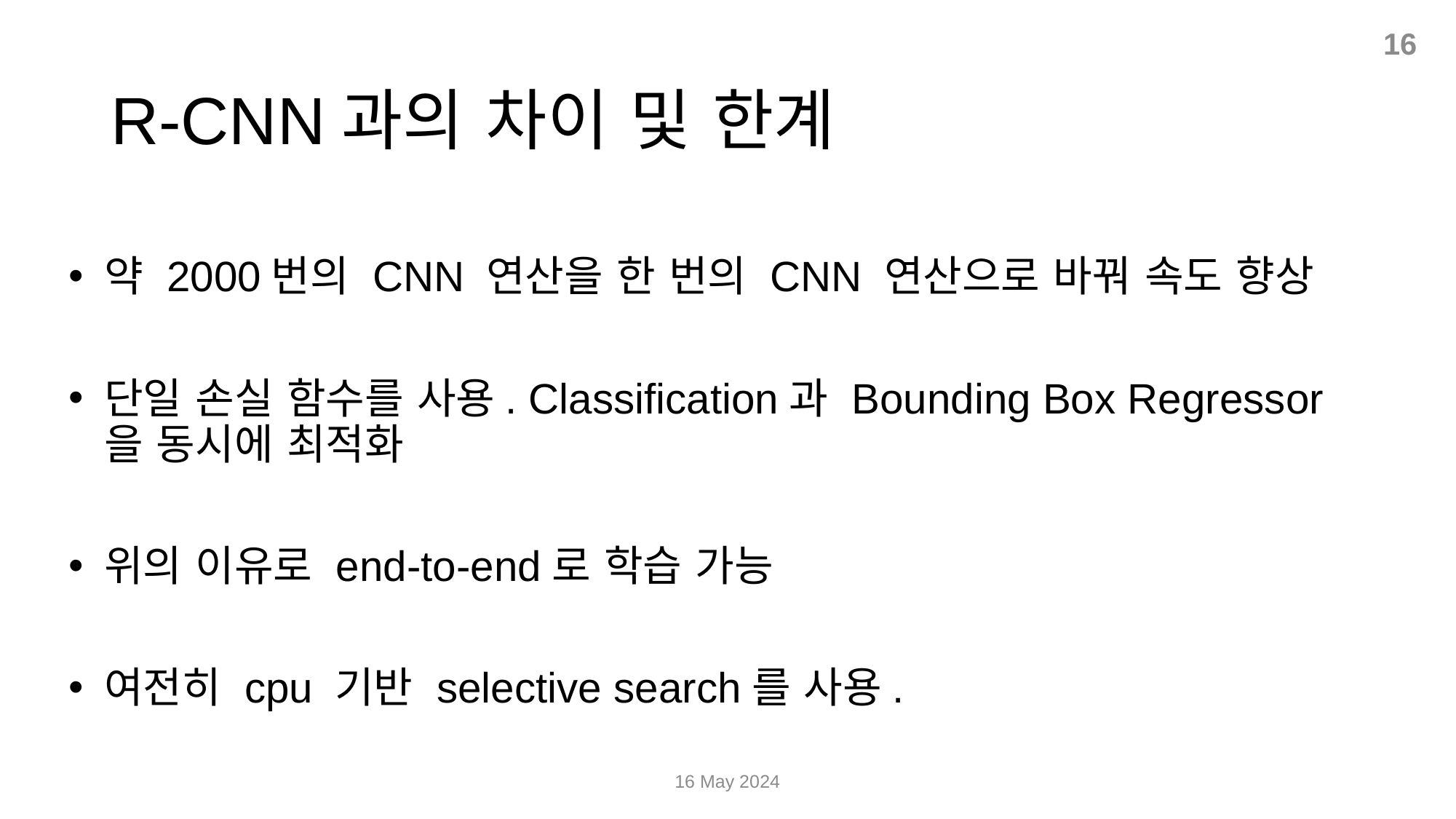

16
R-CNN과의 차이 및 한계

약 2000번의 CNN 연산을 한 번의 CNN 연산으로 바꿔 속도 향상

단일 손실 함수를 사용. Classification과 Bounding Box Regressor을 동시에 최적화

위의 이유로 end-to-end로 학습 가능

여전히 cpu 기반 selective search를 사용.
16 May 2024